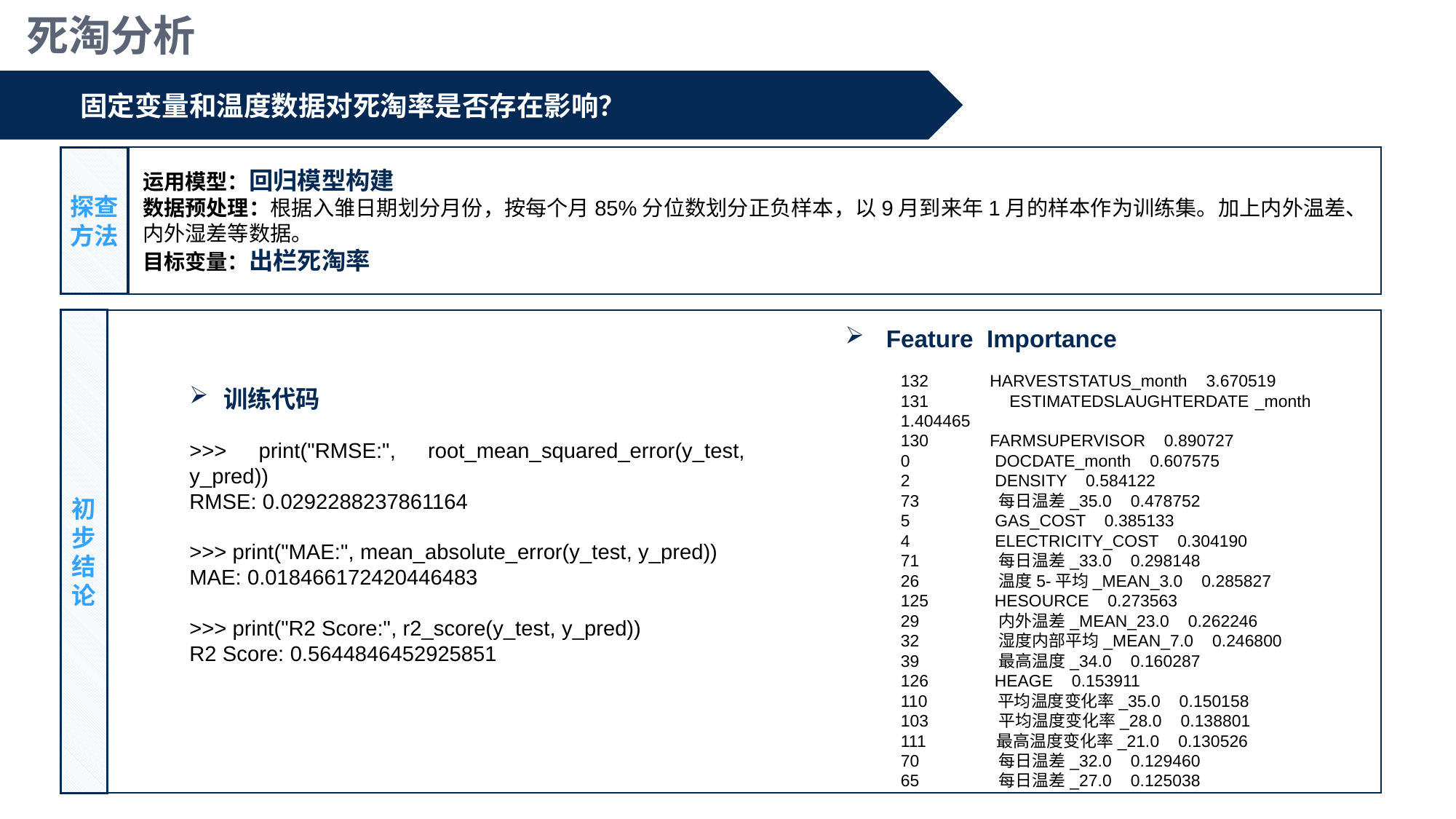

死淘分析

固定变量和温度数据对死淘率是否存在影响？

探查方法

运用模型：回归模型构建
数据预处理：根据入雏日期划分月份，按每个月85%分位数划分正负样本，以9月到来年1月的样本作为训练集。加上内外温差、内外湿差等数据。
目标变量：出栏死淘率
初步结论

Feature  Importance
132             HARVESTSTATUS_month    3.670519
131             ESTIMATEDSLAUGHTERDATE _month    1.404465
130             FARMSUPERVISOR    0.890727
0                  DOCDATE_month    0.607575
2                  DENSITY    0.584122
73                每日温差_35.0    0.478752
5                  GAS_COST    0.385133
4                  ELECTRICITY_COST    0.304190
71                每日温差_33.0    0.298148
26                温度5-平均_MEAN_3.0    0.285827
125              HESOURCE    0.273563
29                内外温差_MEAN_23.0    0.262246
32                湿度内部平均_MEAN_7.0    0.246800
39                最高温度_34.0    0.160287
126              HEAGE    0.153911
110              平均温度变化率_35.0    0.150158
103              平均温度变化率_28.0    0.138801
111              最高温度变化率_21.0    0.130526
70                每日温差_32.0    0.129460
65                每日温差_27.0    0.125038
训练代码
>>> print("RMSE:", root_mean_squared_error(y_test, y_pred))
RMSE: 0.0292288237861164

>>> print("MAE:", mean_absolute_error(y_test, y_pred))
MAE: 0.018466172420446483

>>> print("R2 Score:", r2_score(y_test, y_pred))
R2 Score: 0.5644846452925851